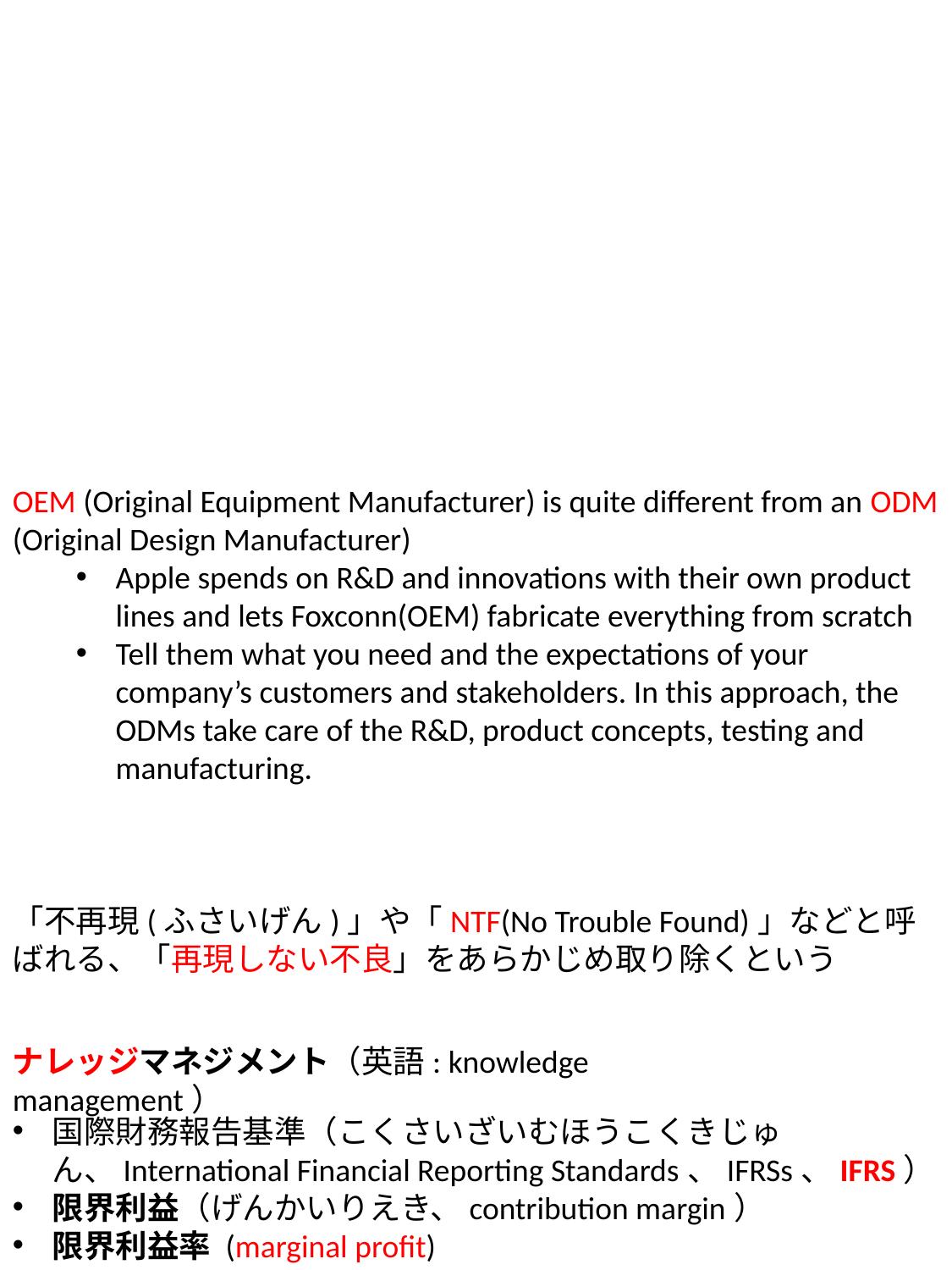

OEM (Original Equipment Manufacturer) is quite different from an ODM (Original Design Manufacturer)
Apple spends on R&D and innovations with their own product lines and lets Foxconn(OEM) fabricate everything from scratch
Tell them what you need and the expectations of your company’s customers and stakeholders. In this approach, the ODMs take care of the R&D, product concepts, testing and manufacturing.
「不再現(ふさいげん)」や「NTF(No Trouble Found)」などと呼ばれる、「再現しない不良」をあらかじめ取り除くという
ナレッジマネジメント（英語: knowledge management）
国際財務報告基準（こくさいざいむほうこくきじゅん、International Financial Reporting Standards、IFRSs、IFRS）
限界利益（げんかいりえき、contribution margin）
限界利益率 (marginal profit)